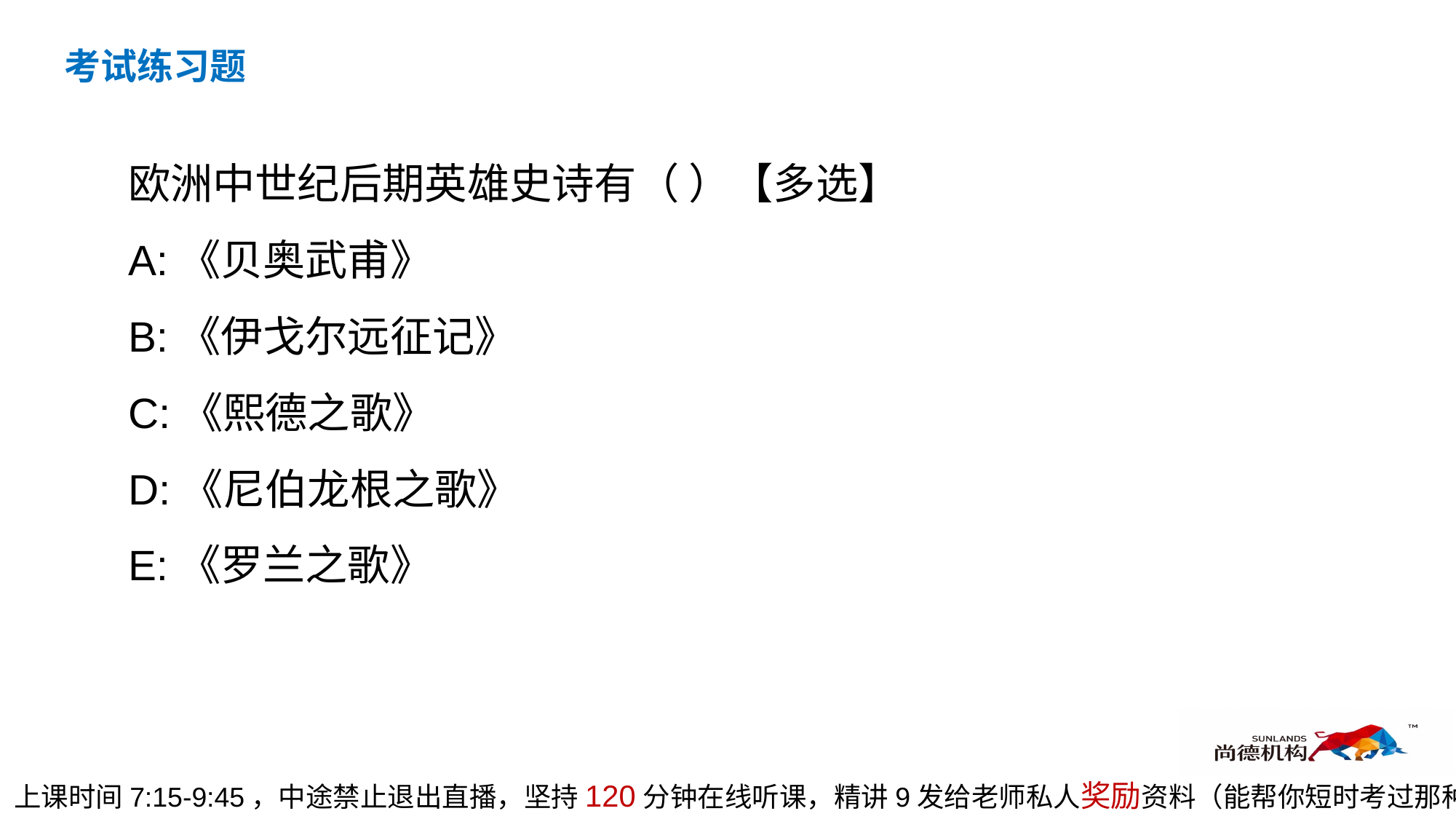

考试练习题
欧洲中世纪后期英雄史诗有（ ）【多选】
A:《贝奥武甫》
B:《伊戈尔远征记》
C:《熙德之歌》
D:《尼伯龙根之歌》
E:《罗兰之歌》